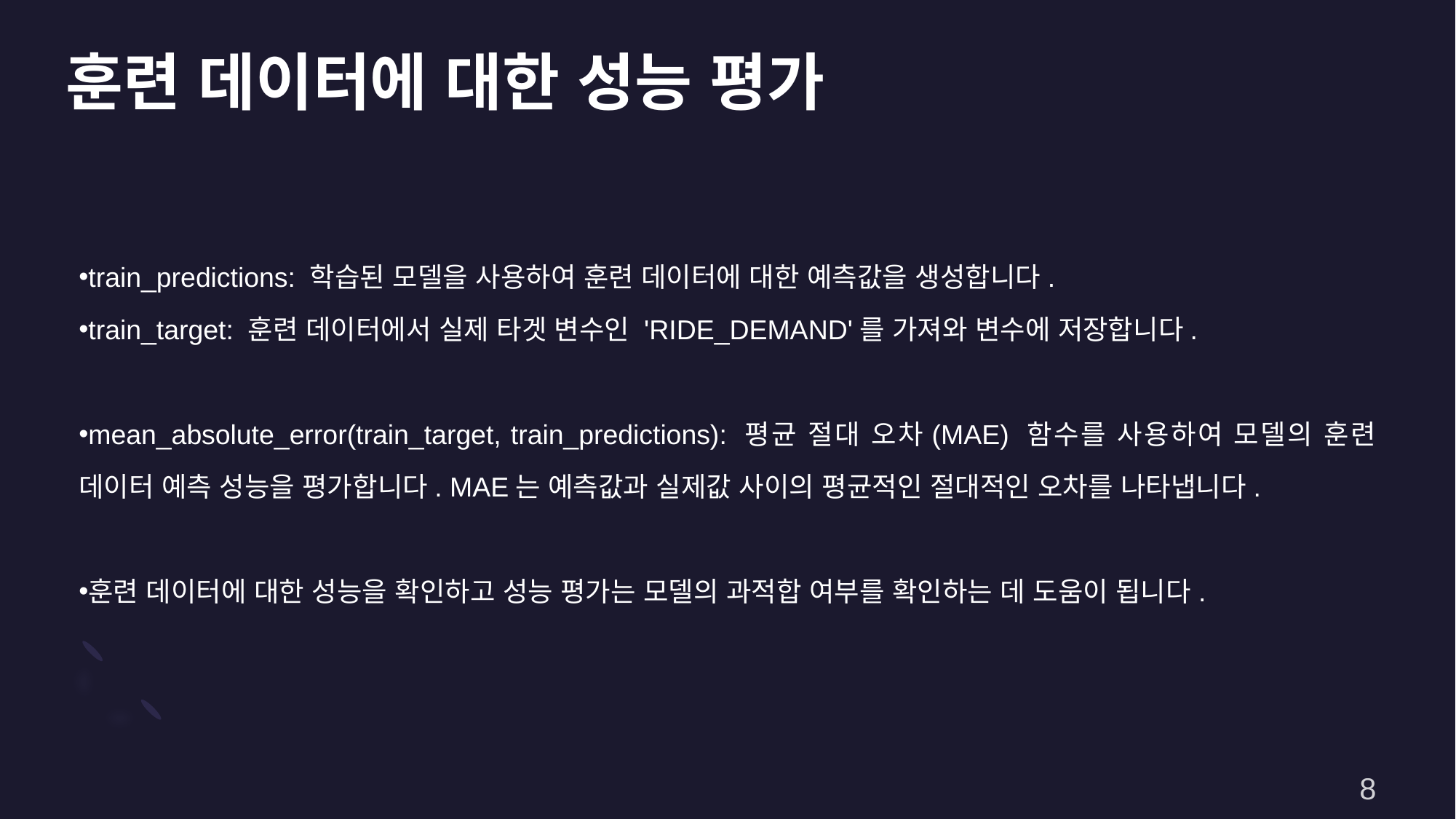

# 훈련 데이터에 대한 성능 평가

train_predictions: 학습된 모델을 사용하여 훈련 데이터에 대한 예측값을 생성합니다.
train_target: 훈련 데이터에서 실제 타겟 변수인 'RIDE_DEMAND'를 가져와 변수에 저장합니다.

mean_absolute_error(train_target, train_predictions): 평균 절대 오차(MAE) 함수를 사용하여 모델의 훈련 데이터 예측 성능을 평가합니다. MAE는 예측값과 실제값 사이의 평균적인 절대적인 오차를 나타냅니다.

훈련 데이터에 대한 성능을 확인하고 성능 평가는 모델의 과적합 여부를 확인하는 데 도움이 됩니다.

8